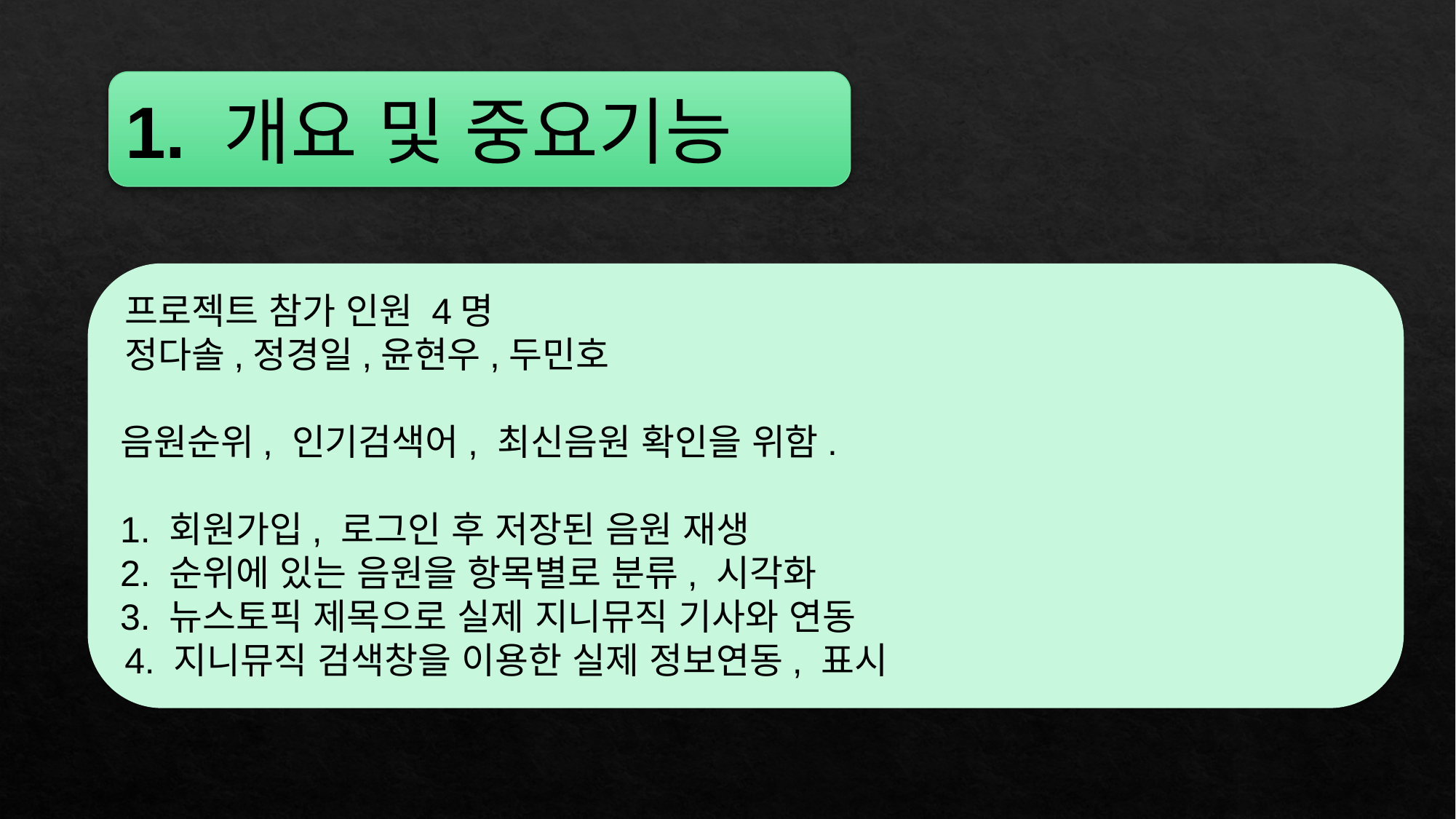

1. 개요 및 중요기능
프로젝트 참가 인원 4명
정다솔,정경일,윤현우,두민호

음원순위, 인기검색어, 최신음원 확인을 위함.

1. 회원가입, 로그인 후 저장된 음원 재생
2. 순위에 있는 음원을 항목별로 분류, 시각화
3. 뉴스토픽 제목으로 실제 지니뮤직 기사와 연동
4. 지니뮤직 검색창을 이용한 실제 정보연동, 표시